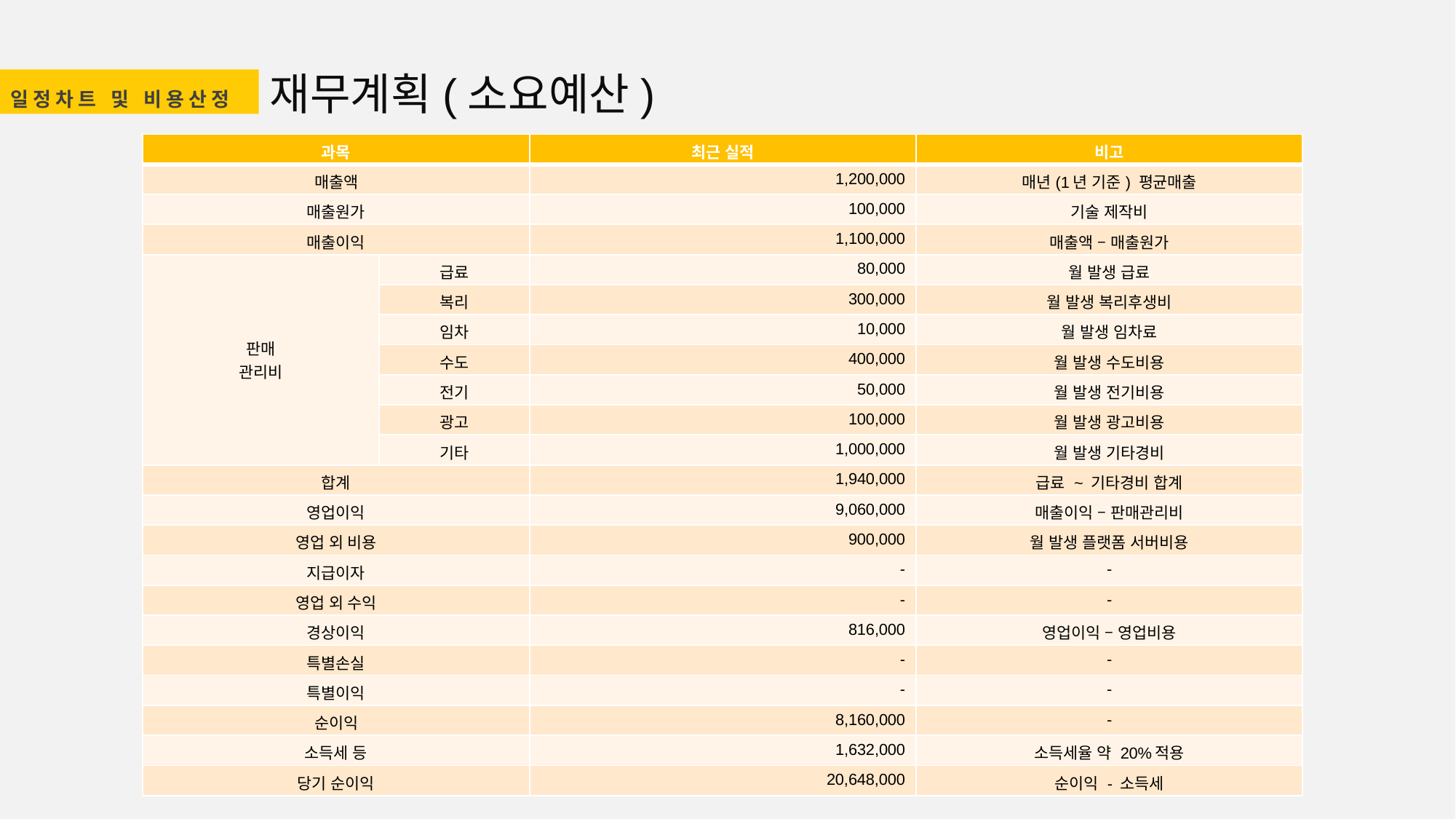

재무계획(소요예산)
일정차트 및 비용산정

| 과목 |  | 최근 실적 | 비고 |
| --- | --- | --- | --- |
| 매출액 |  | 1,200,000 | 매년(1년 기준) 평균매출 |
| 매출원가 |  | 100,000 | 기술 제작비 |
| 매출이익 |  | 1,100,000 | 매출액 – 매출원가 |
| 판매 관리비 | 급료 | 80,000 | 월 발생 급료 |
|  | 복리 | 300,000 | 월 발생 복리후생비 |
|  | 임차 | 10,000 | 월 발생 임차료 |
|  | 수도 | 400,000 | 월 발생 수도비용 |
|  | 전기 | 50,000 | 월 발생 전기비용 |
|  | 광고 | 100,000 | 월 발생 광고비용 |
|  | 기타 | 1,000,000 | 월 발생 기타경비 |
| 합계 |  | 1,940,000 | 급료 ~ 기타경비 합계 |
| 영업이익 |  | 9,060,000 | 매출이익 – 판매관리비 |
| 영업 외 비용 |  | 900,000 | 월 발생 플랫폼 서버비용 |
| 지급이자 |  | - | - |
| 영업 외 수익 |  | - | - |
| 경상이익 |  | 816,000 | 영업이익 – 영업비용 |
| 특별손실 |  | - | - |
| 특별이익 |  | - | - |
| 순이익 |  | 8,160,000 | - |
| 소득세 등 |  | 1,632,000 | 소득세율 약 20%적용 |
| 당기 순이익 |  | 20,648,000 | 순이익 - 소득세 |